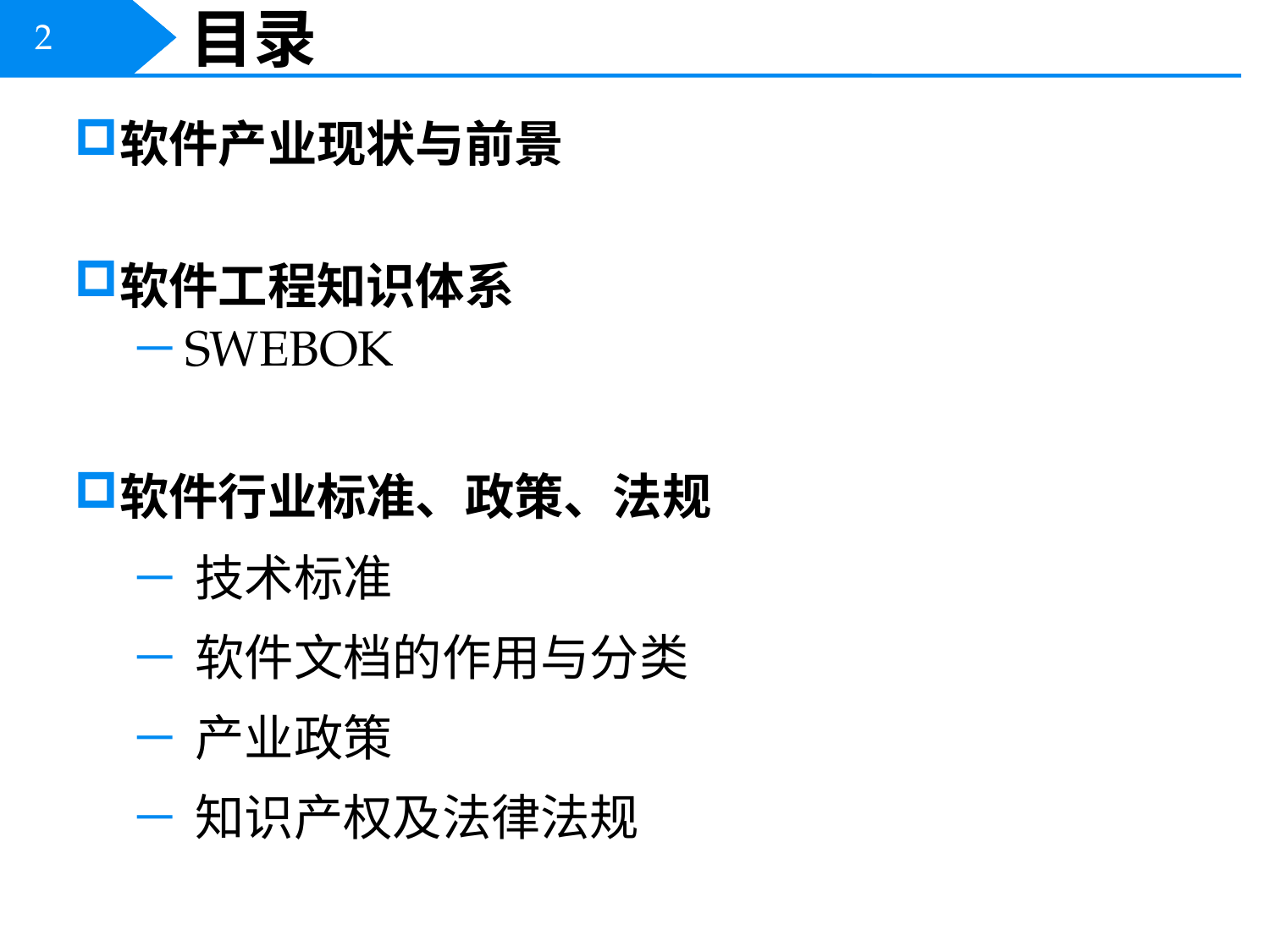

# 目录
软件产业现状与前景

软件工程知识体系
 SWEBOK

软件行业标准、政策、法规
 技术标准
 软件文档的作用与分类
 产业政策
 知识产权及法律法规